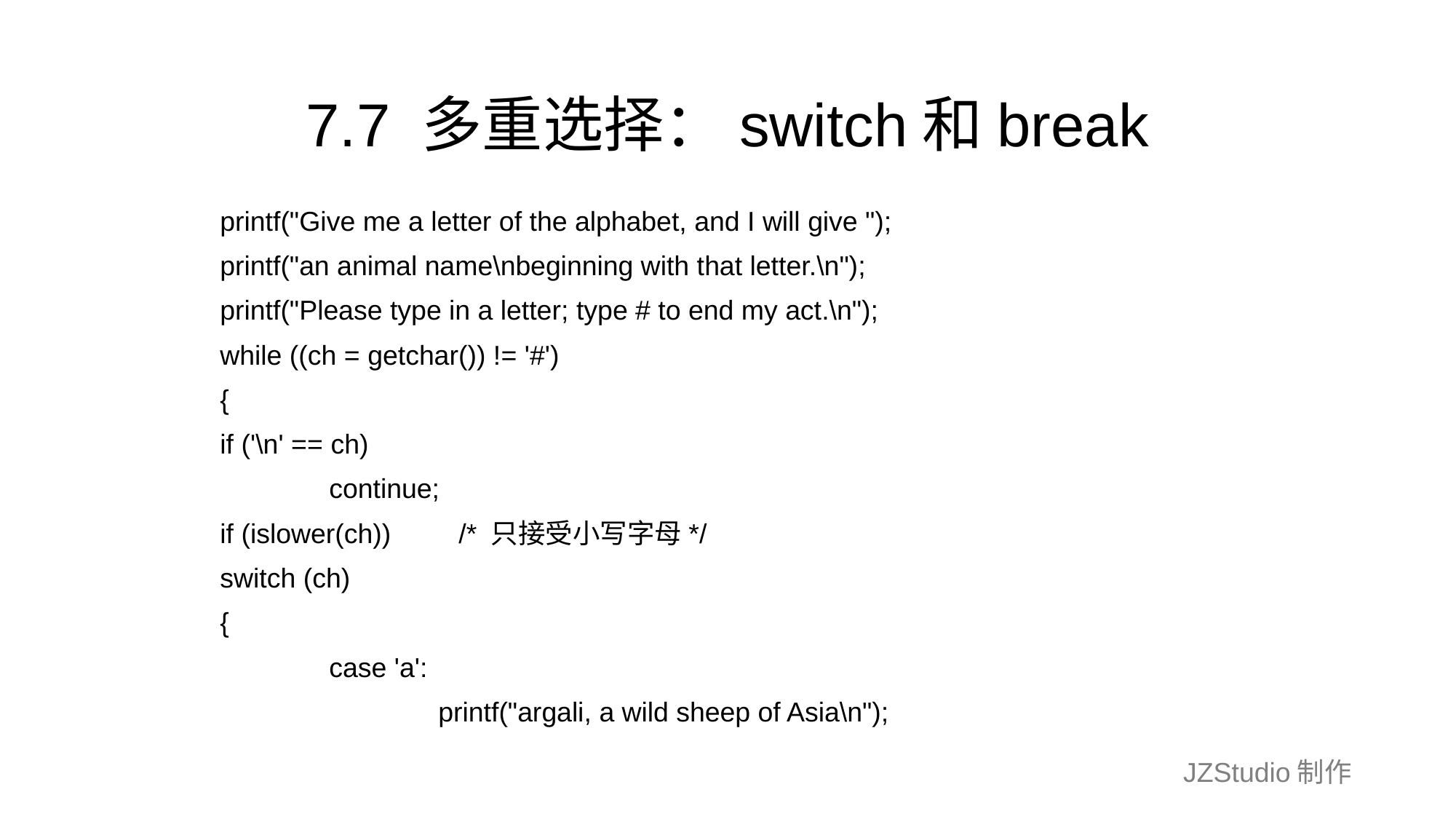

# 7.7 多重选择：switch和break
	printf("Give me a letter of the alphabet, and I will give ");
	printf("an animal name\nbeginning with that letter.\n");
	printf("Please type in a letter; type # to end my act.\n");
	while ((ch = getchar()) != '#')
	{
	if ('\n' == ch)
		continue;
	if (islower(ch))　　/* 只接受小写字母*/
	switch (ch)
	{
		case 'a':
			printf("argali, a wild sheep of Asia\n");